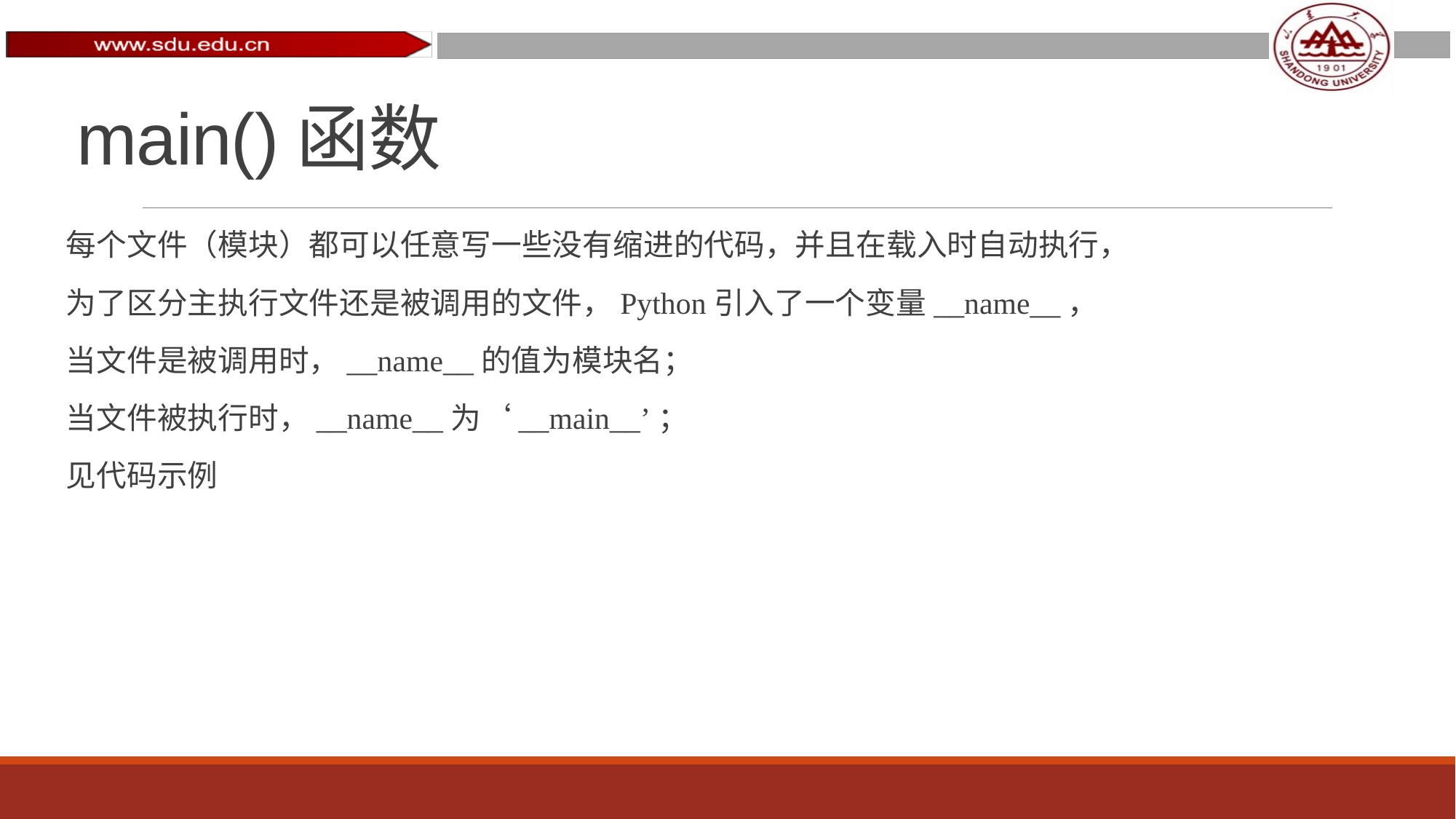

# main()函数
每个文件（模块）都可以任意写一些没有缩进的代码，并且在载入时自动执行，
为了区分主执行文件还是被调用的文件，Python引入了一个变量__name__，
当文件是被调用时，__name__的值为模块名；
当文件被执行时，__name__为‘__main__’；
见代码示例